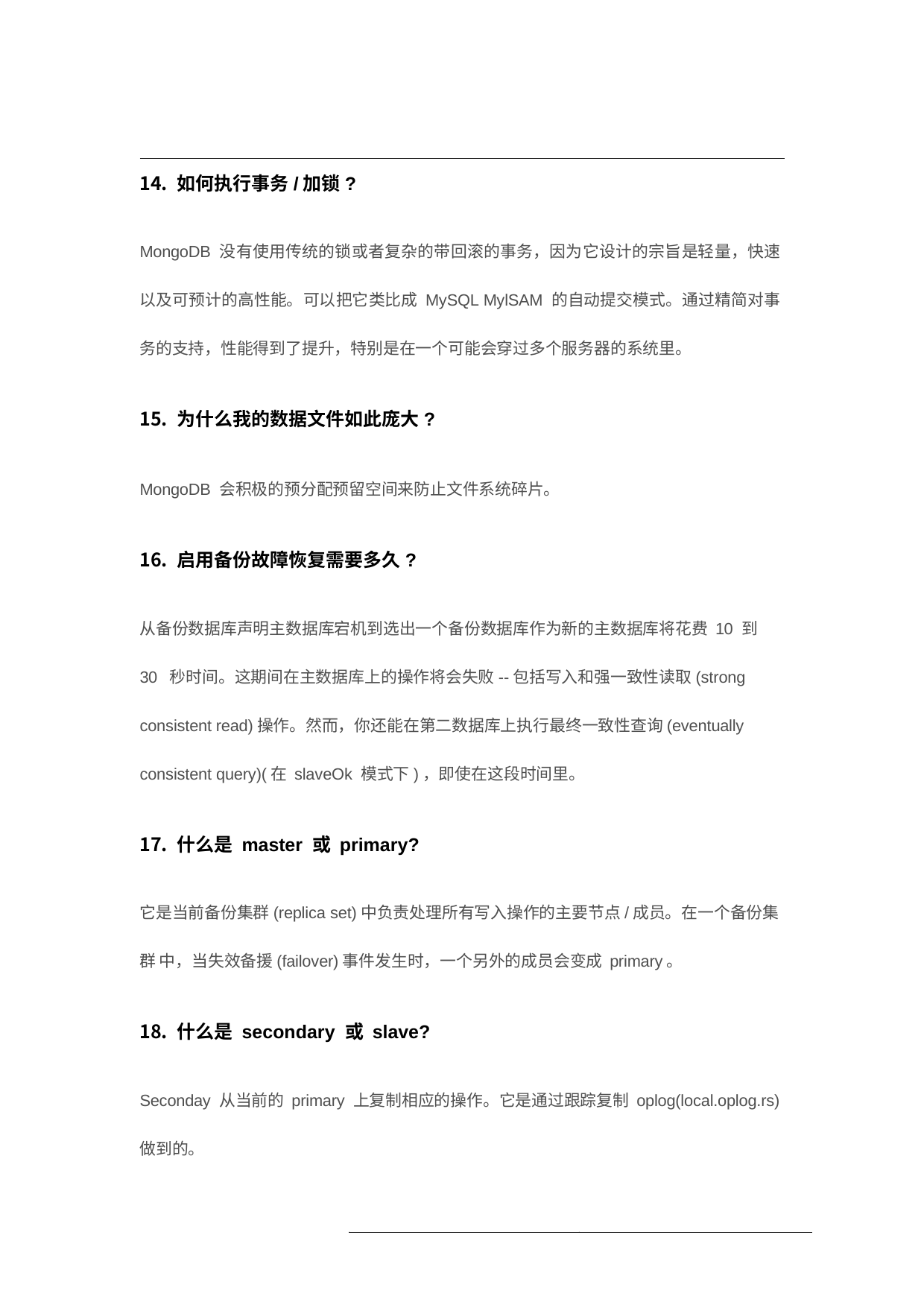

如何执行事务/加锁?
MongoDB 没有使用传统的锁或者复杂的带回滚的事务，因为它设计的宗旨是轻量，快速 以及可预计的高性能。可以把它类比成 MySQL MylSAM 的自动提交模式。通过精简对事 务的支持，性能得到了提升，特别是在一个可能会穿过多个服务器的系统里。

为什么我的数据文件如此庞大?

MongoDB 会积极的预分配预留空间来防止文件系统碎片。

启用备份故障恢复需要多久?
从备份数据库声明主数据库宕机到选出一个备份数据库作为新的主数据库将花费 10 到 30  秒时间。这期间在主数据库上的操作将会失败--包括写入和强一致性读取(strong  consistent read)操作。然而，你还能在第二数据库上执行最终一致性查询(eventually  consistent query)(在 slaveOk 模式下)，即使在这段时间里。

什么是 master 或 primary?
它是当前备份集群(replica set)中负责处理所有写入操作的主要节点/成员。在一个备份集群 中，当失效备援(failover)事件发生时，一个另外的成员会变成 primary。

什么是 secondary 或 slave?
Seconday 从当前的primary 上复制相应的操作。它是通过跟踪复制 oplog(local.oplog.rs)  做到的。